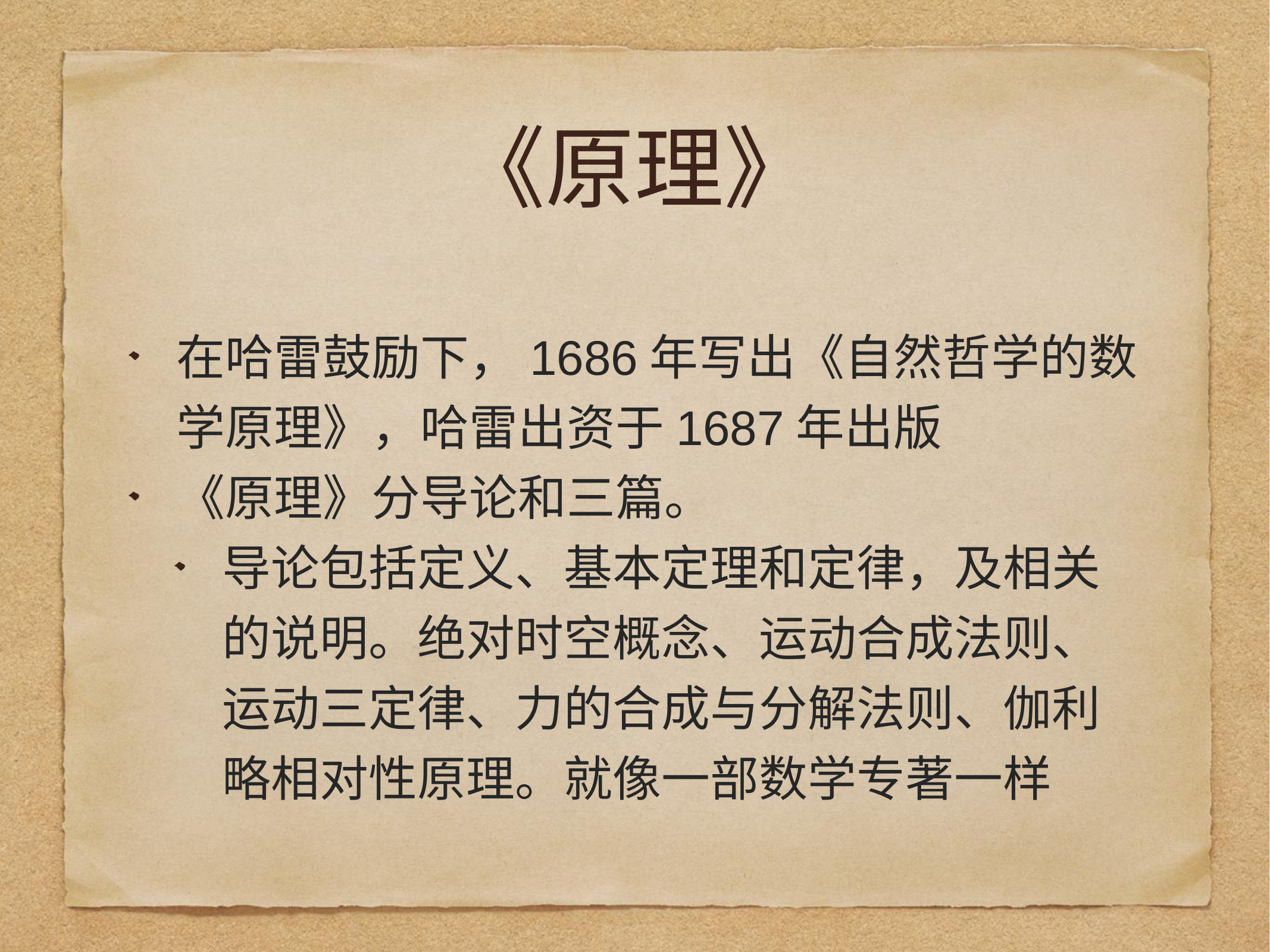

# 《原理》
在哈雷鼓励下，1686年写出《自然哲学的数学原理》，哈雷出资于1687年出版
《原理》分导论和三篇。
导论包括定义、基本定理和定律，及相关的说明。绝对时空概念、运动合成法则、运动三定律、力的合成与分解法则、伽利略相对性原理。就像一部数学专著一样